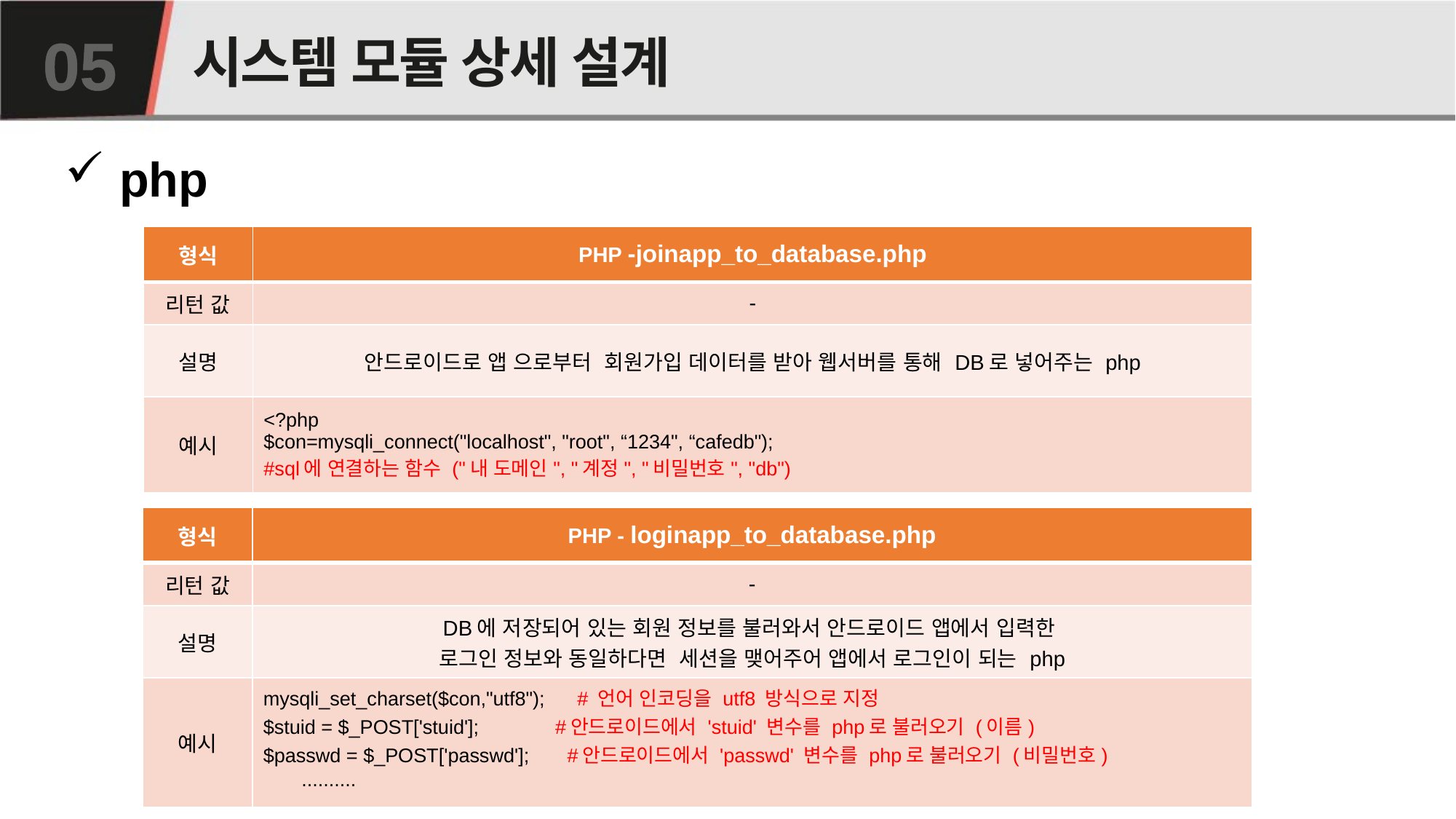

# 시스템 모듈 상세 설계
05
 php
| 형식 | PHP -joinapp\_to\_database.php |
| --- | --- |
| 리턴 값 | - |
| 설명 | 안드로이드로 앱 으로부터 회원가입 데이터를 받아 웹서버를 통해 DB로 넣어주는 php |
| 예시 | <?php $con=mysqli\_connect("localhost", "root", “1234", “cafedb"); #sql에 연결하는 함수 ("내 도메인", "계정", "비밀번호", "db") |
| 형식 | PHP - loginapp\_to\_database.php |
| --- | --- |
| 리턴 값 | - |
| 설명 | DB에 저장되어 있는 회원 정보를 불러와서 안드로이드 앱에서 입력한 로그인 정보와 동일하다면 세션을 맺어주어 앱에서 로그인이 되는 php |
| 예시 | mysqli\_set\_charset($con,"utf8"); # 언어 인코딩을 utf8 방식으로 지정 $stuid = $\_POST['stuid']; #안드로이드에서 'stuid' 변수를 php로 불러오기 (이름) $passwd = $\_POST['passwd']; #안드로이드에서 'passwd' 변수를 php로 불러오기 (비밀번호) .......... |